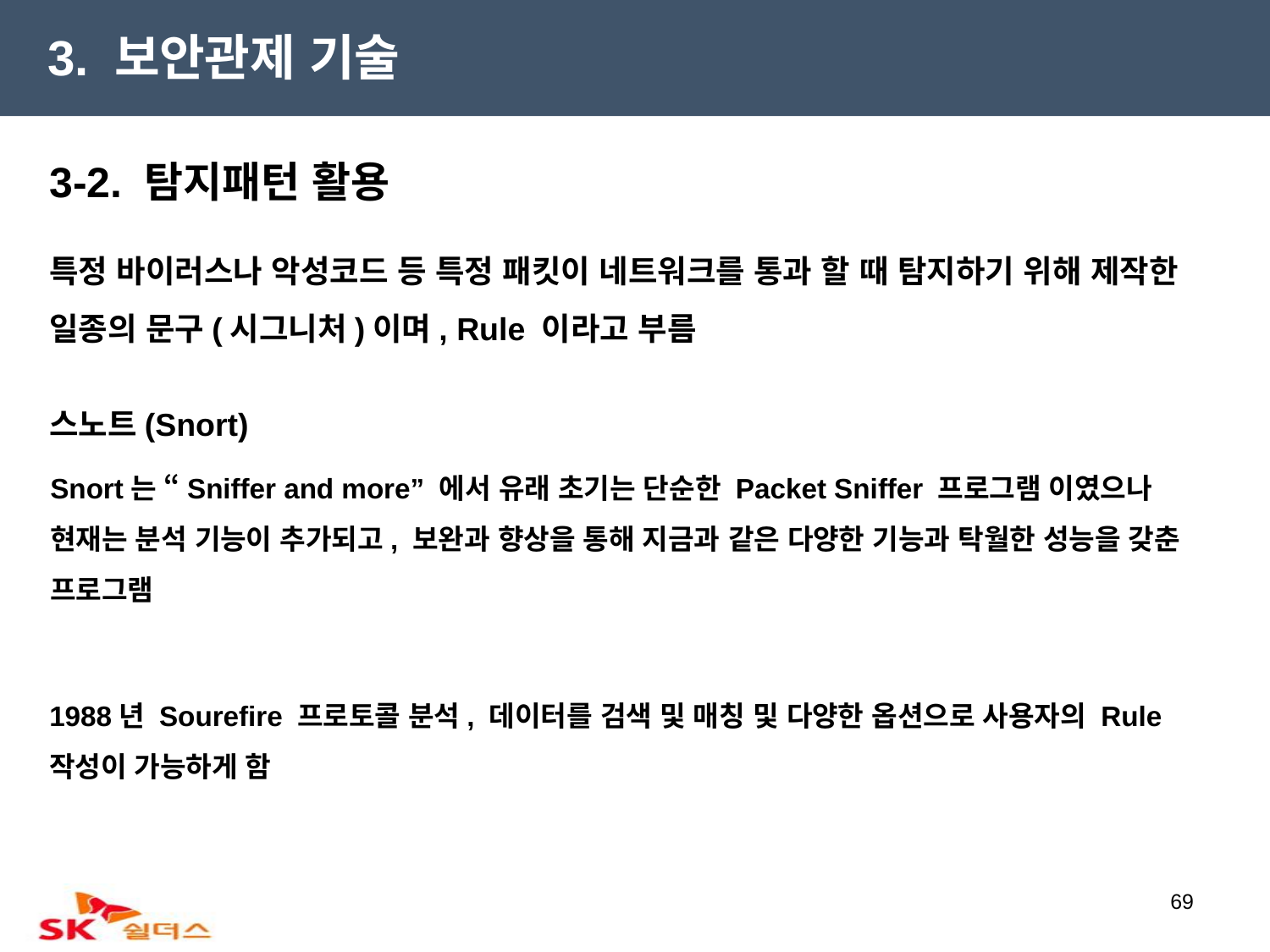

3. 보안관제 기술
3-2. 탐지패턴 활용
특정 바이러스나 악성코드 등 특정 패킷이 네트워크를 통과 할 때 탐지하기 위해 제작한 일종의 문구(시그니처)이며, Rule 이라고 부름
스노트(Snort)
Snort는 “Sniffer and more” 에서 유래 초기는 단순한 Packet Sniffer 프로그램 이였으나
현재는 분석 기능이 추가되고, 보완과 향상을 통해 지금과 같은 다양한 기능과 탁월한 성능을 갖춘 프로그램
1988년 Sourefire 프로토콜 분석, 데이터를 검색 및 매칭 및 다양한 옵션으로 사용자의 Rule 작성이 가능하게 함
69